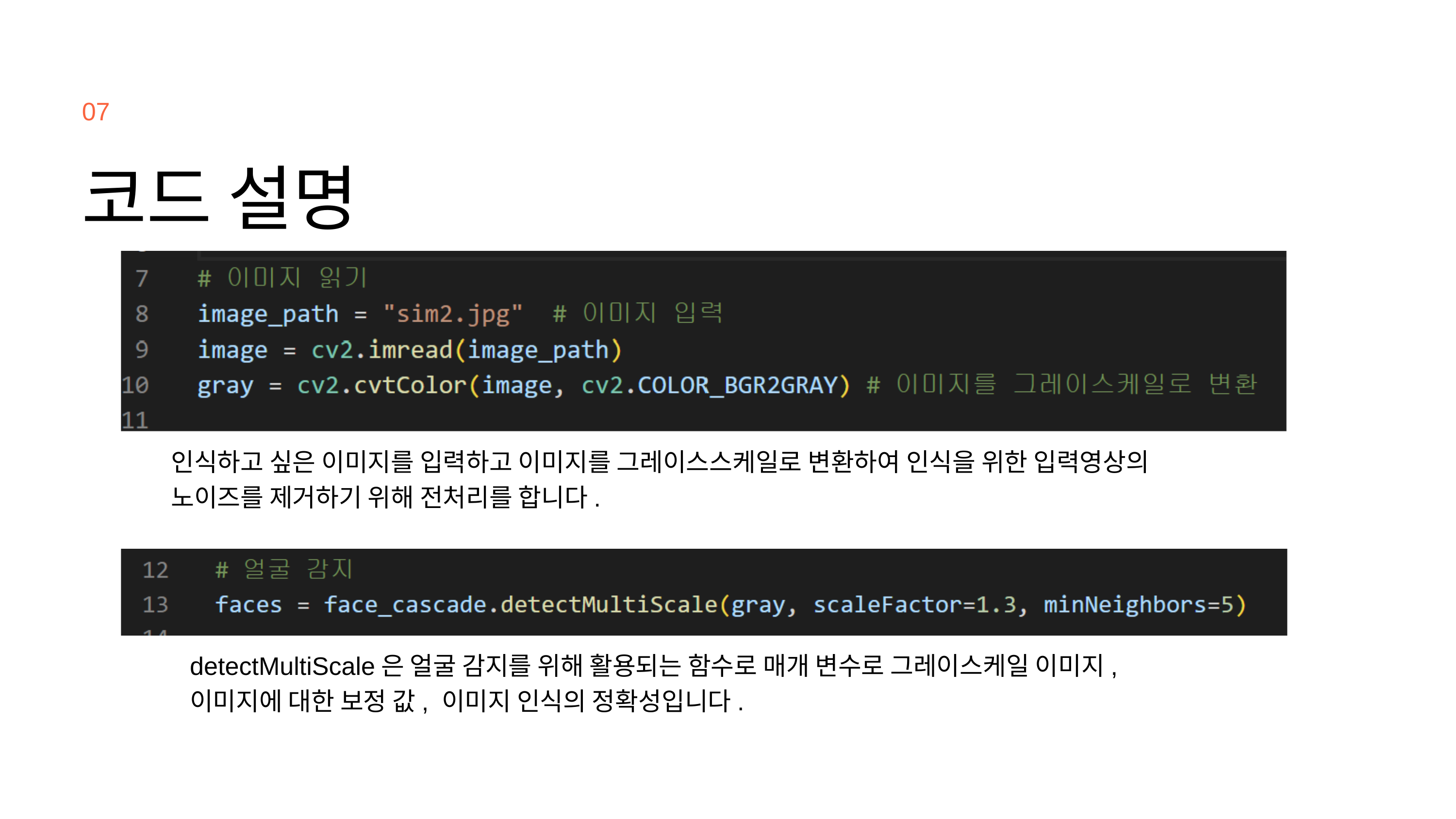

07
코드 설명

인식하고 싶은 이미지를 입력하고 이미지를 그레이스스케일로 변환하여 인식을 위한 입력영상의 노이즈를 제거하기 위해 전처리를 합니다.

detectMultiScale은 얼굴 감지를 위해 활용되는 함수로 매개 변수로 그레이스케일 이미지, 이미지에 대한 보정 값, 이미지 인식의 정확성입니다.